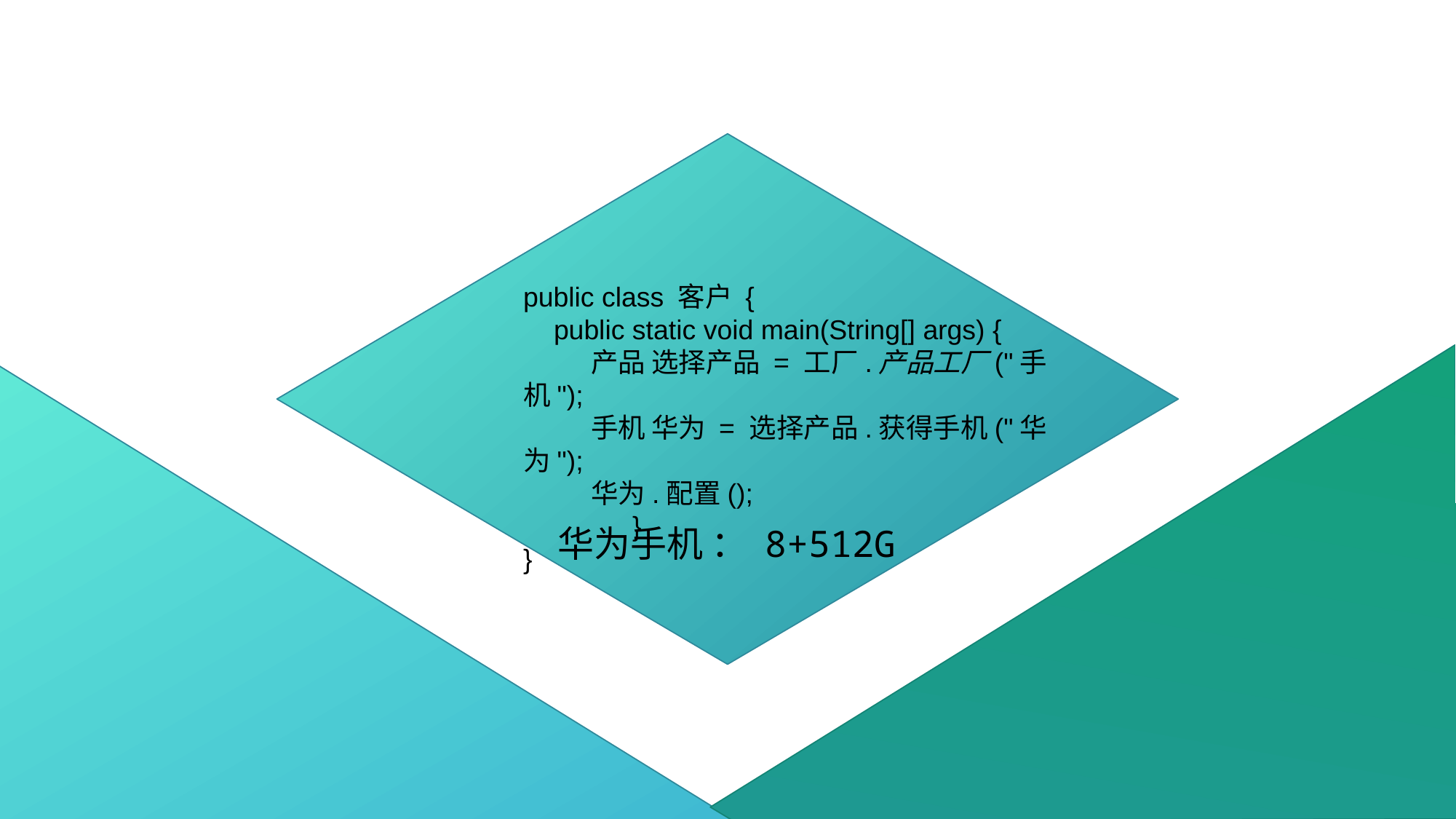

public class 客户 {
    public static void main(String[] args) {
        产品 选择产品 = 工厂.产品工厂("手机");
        手机 华为 = 选择产品.获得手机("华为");
        华为.配置();
	}
}

华为手机 ： 8+512G